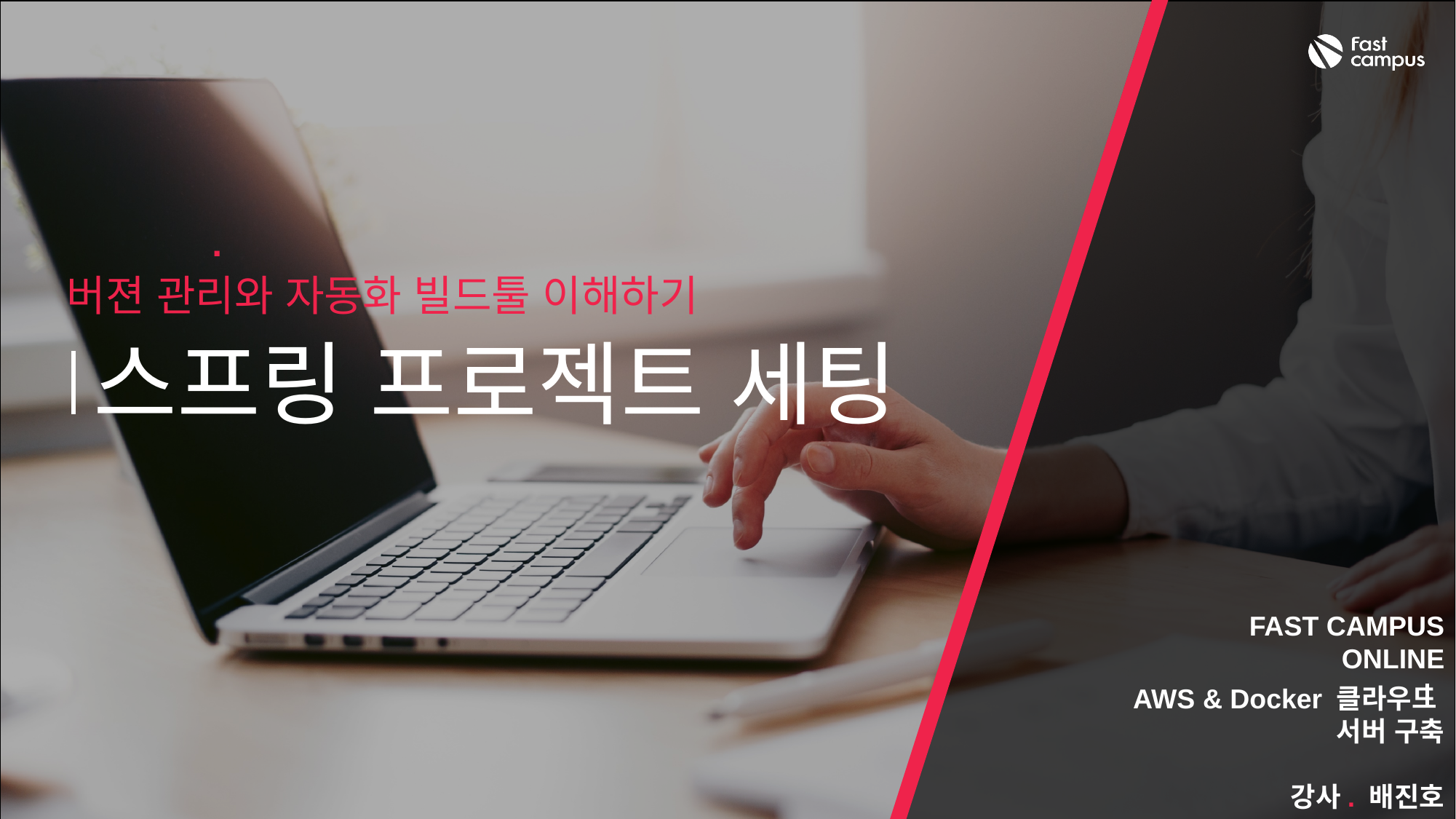

03

버젼 관리와 자동화 빌드툴 이해하기
스프링 프로젝트 세팅